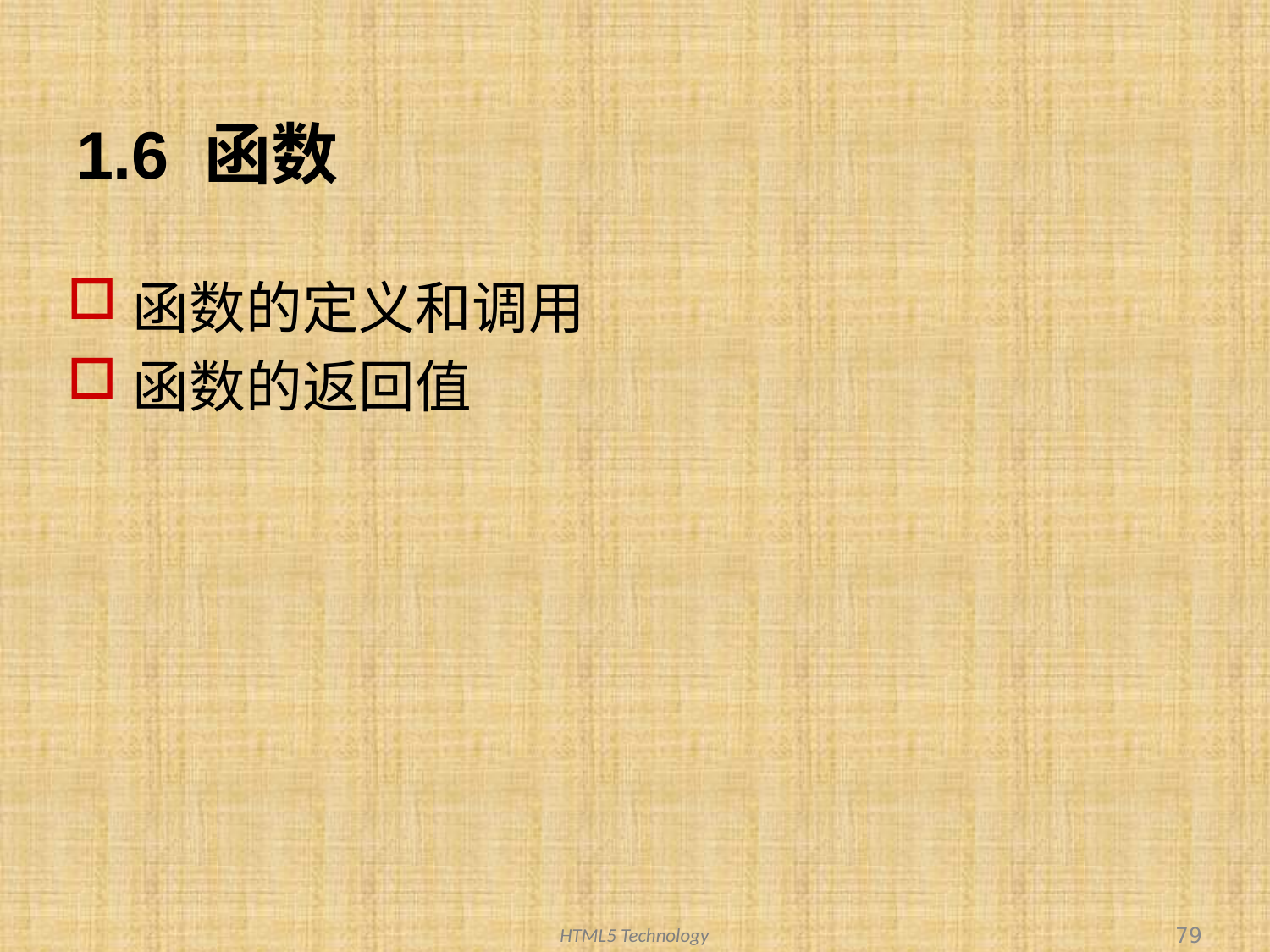

# 1.6 函数
函数的定义和调用
函数的返回值

79
HTML5 Technology